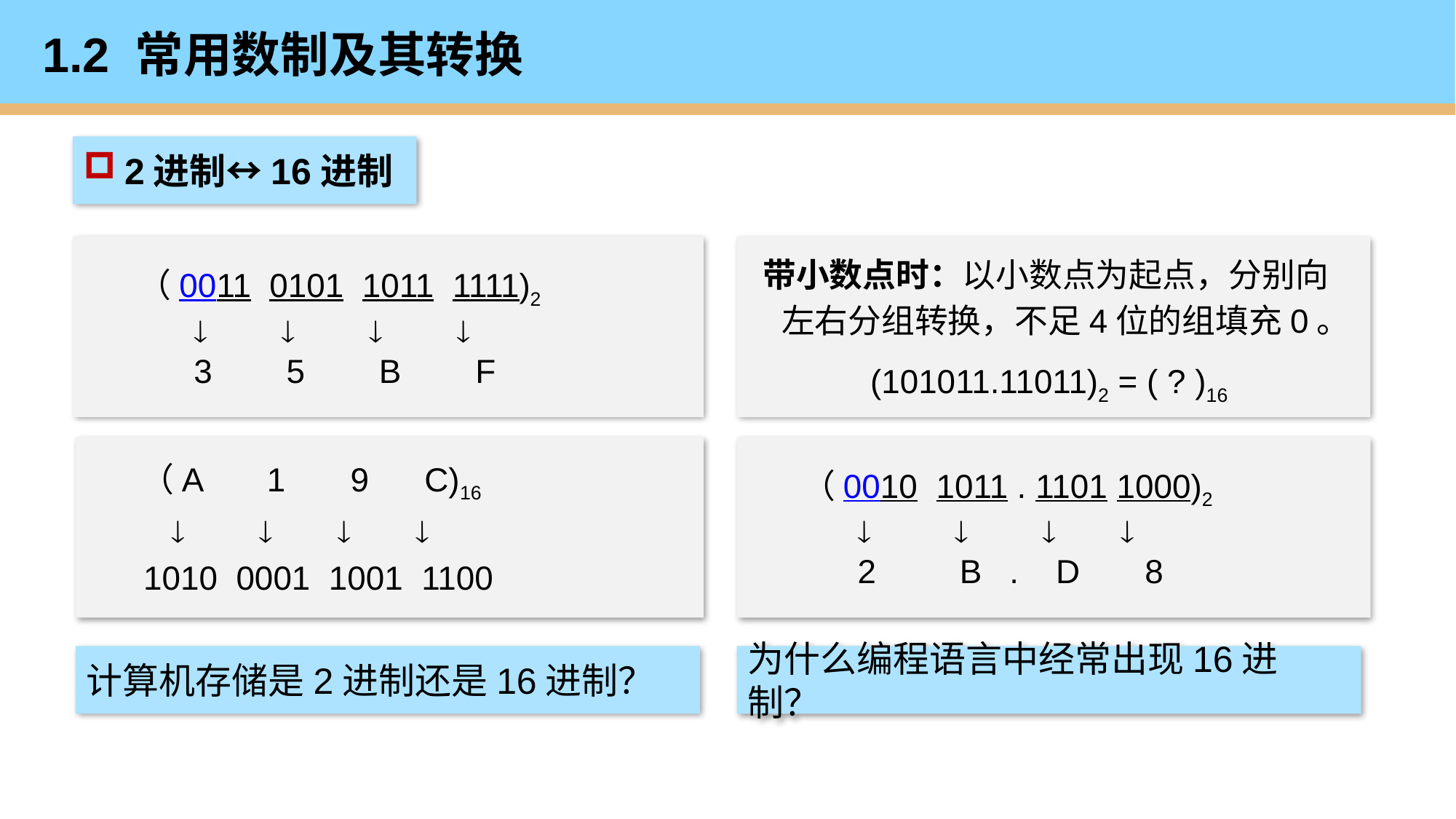

# 1.2 常用数制及其转换
2进制↔16进制
（0011  0101  1011  1111)2
      ↓        ↓        ↓        ↓
      3        5        B        F
 带小数点时：以小数点为起点，分别向左右分组转换，不足4位的组填充0。
(101011.11011)2 = ( ? )16
      （A       1       9      C)16
         ↓        ↓       ↓       ↓
      1010  0001  1001  1100
（0010  1011 . 1101 1000)2
      ↓         ↓        ↓       ↓
      2         B   .    D       8
计算机存储是2进制还是16进制？
为什么编程语言中经常出现16进制？
17